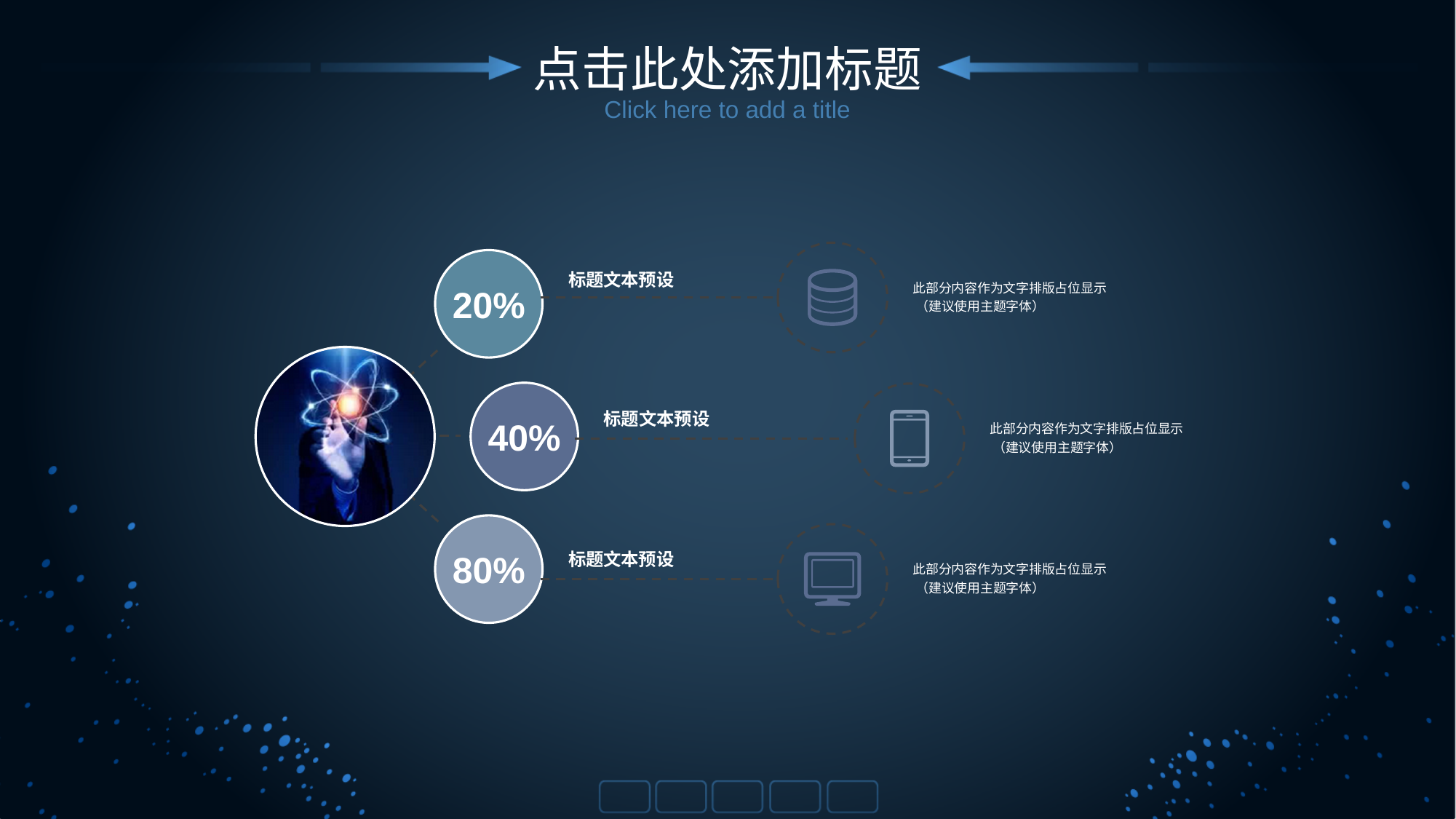

点击此处添加标题
Click here to add a title

20%
标题文本预设

此部分内容作为文字排版占位显示
 （建议使用主题字体）

40%

标题文本预设

此部分内容作为文字排版占位显示
 （建议使用主题字体）

80%

标题文本预设

此部分内容作为文字排版占位显示
 （建议使用主题字体）